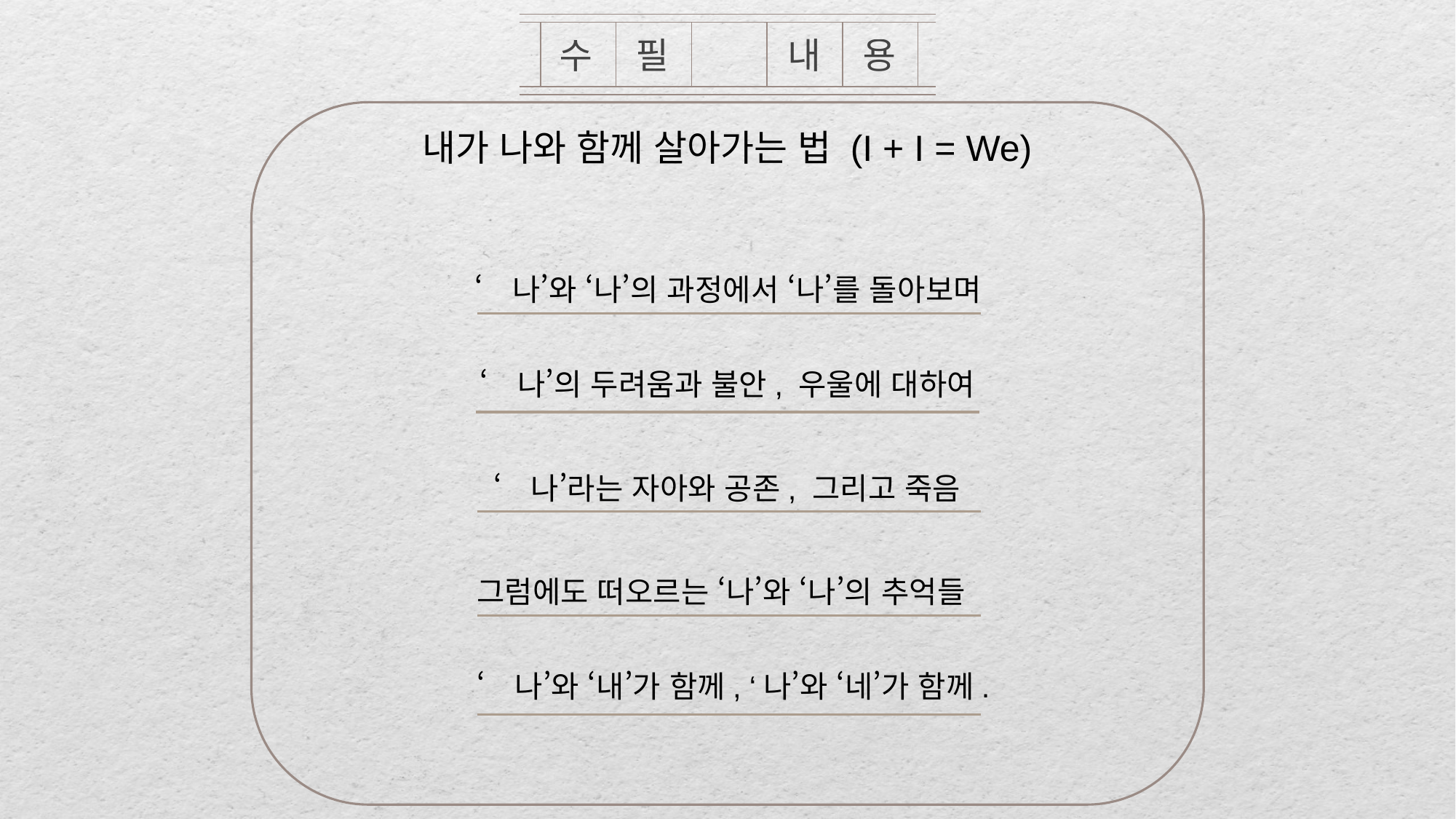

수
필
내
용

내가 나와 함께 살아가는 법 (I + I = We)
‘나’와 ‘나’의 과정에서 ‘나’를 돌아보며
‘나’의 두려움과 불안, 우울에 대하여
‘나’라는 자아와 공존, 그리고 죽음
그럼에도 떠오르는 ‘나’와 ‘나’의 추억들
‘나’와 ‘내’가 함께, ‘나’와 ‘네’가 함께.